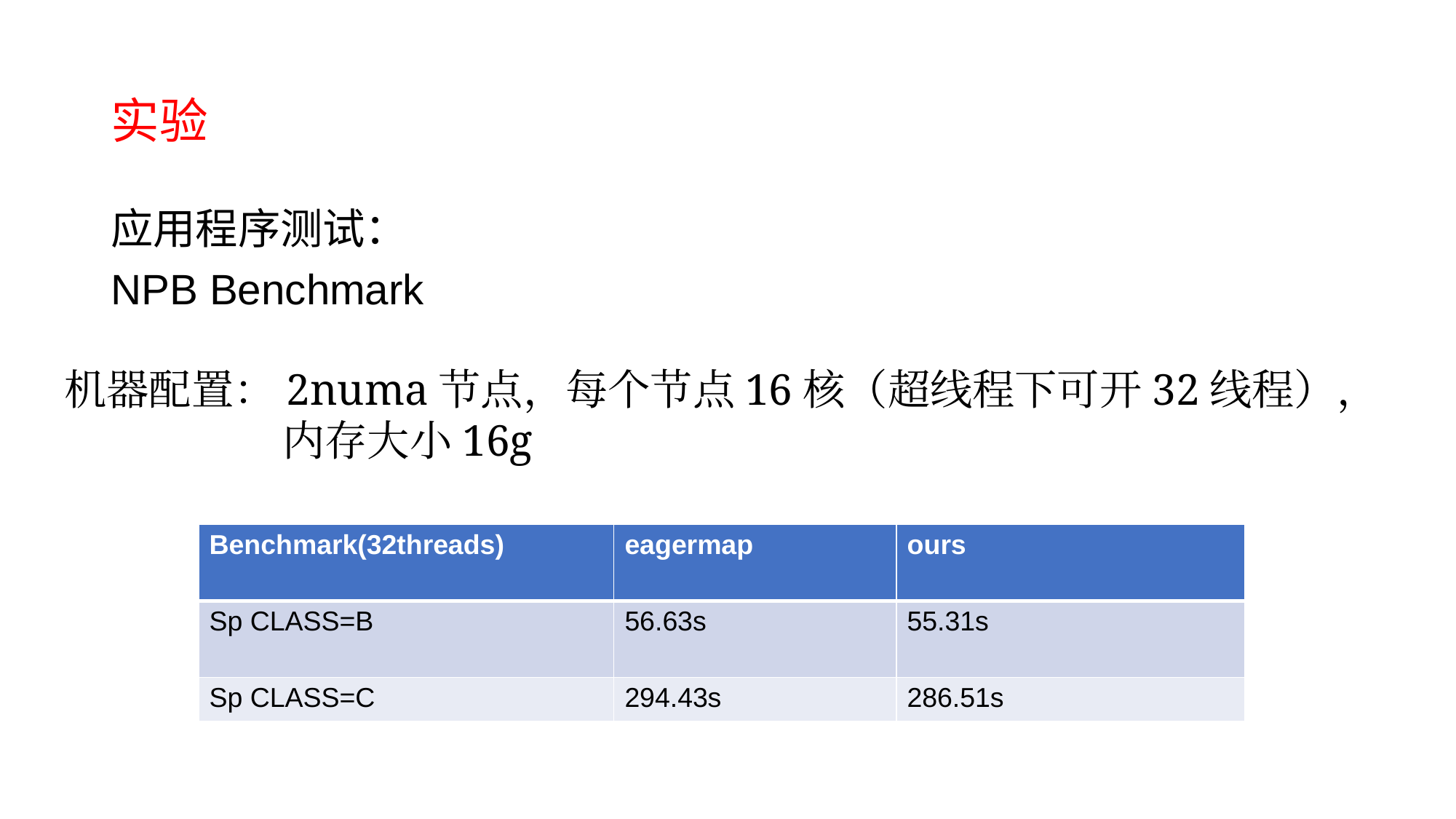

# 实验
应用程序测试：
NPB Benchmark
机器配置：2numa节点，每个节点16核（超线程下可开32线程），
		内存大小16g

| Benchmark(32threads) | eagermap | ours |
| --- | --- | --- |
| Sp CLASS=B | 56.63s | 55.31s |
| Sp CLASS=C | 294.43s | 286.51s |